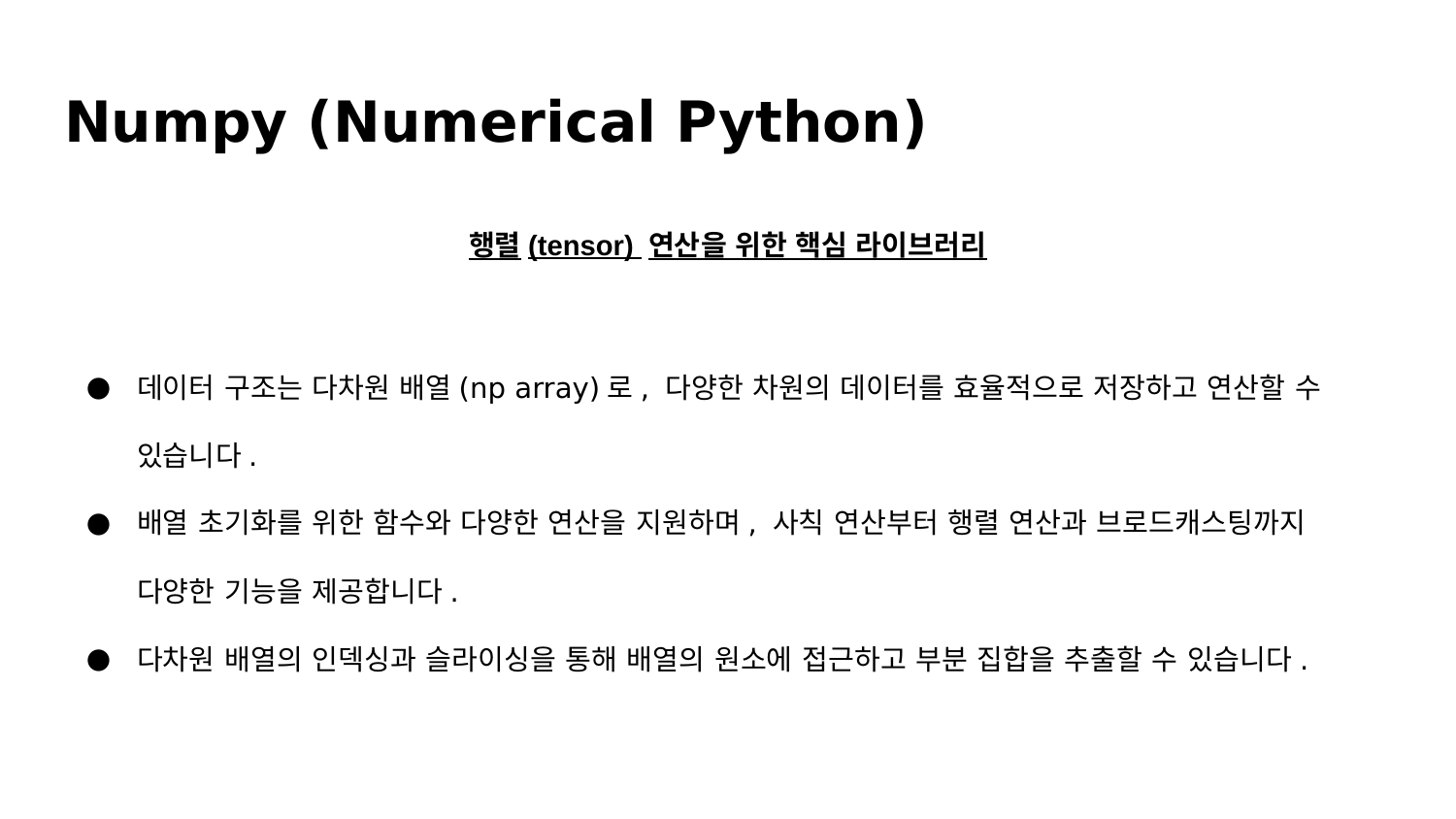

# Numpy (Numerical Python)
행렬(tensor) 연산을 위한 핵심 라이브러리
데이터 구조는 다차원 배열(np array)로, 다양한 차원의 데이터를 효율적으로 저장하고 연산할 수 있습니다.
배열 초기화를 위한 함수와 다양한 연산을 지원하며, 사칙 연산부터 행렬 연산과 브로드캐스팅까지 다양한 기능을 제공합니다.
다차원 배열의 인덱싱과 슬라이싱을 통해 배열의 원소에 접근하고 부분 집합을 추출할 수 있습니다.